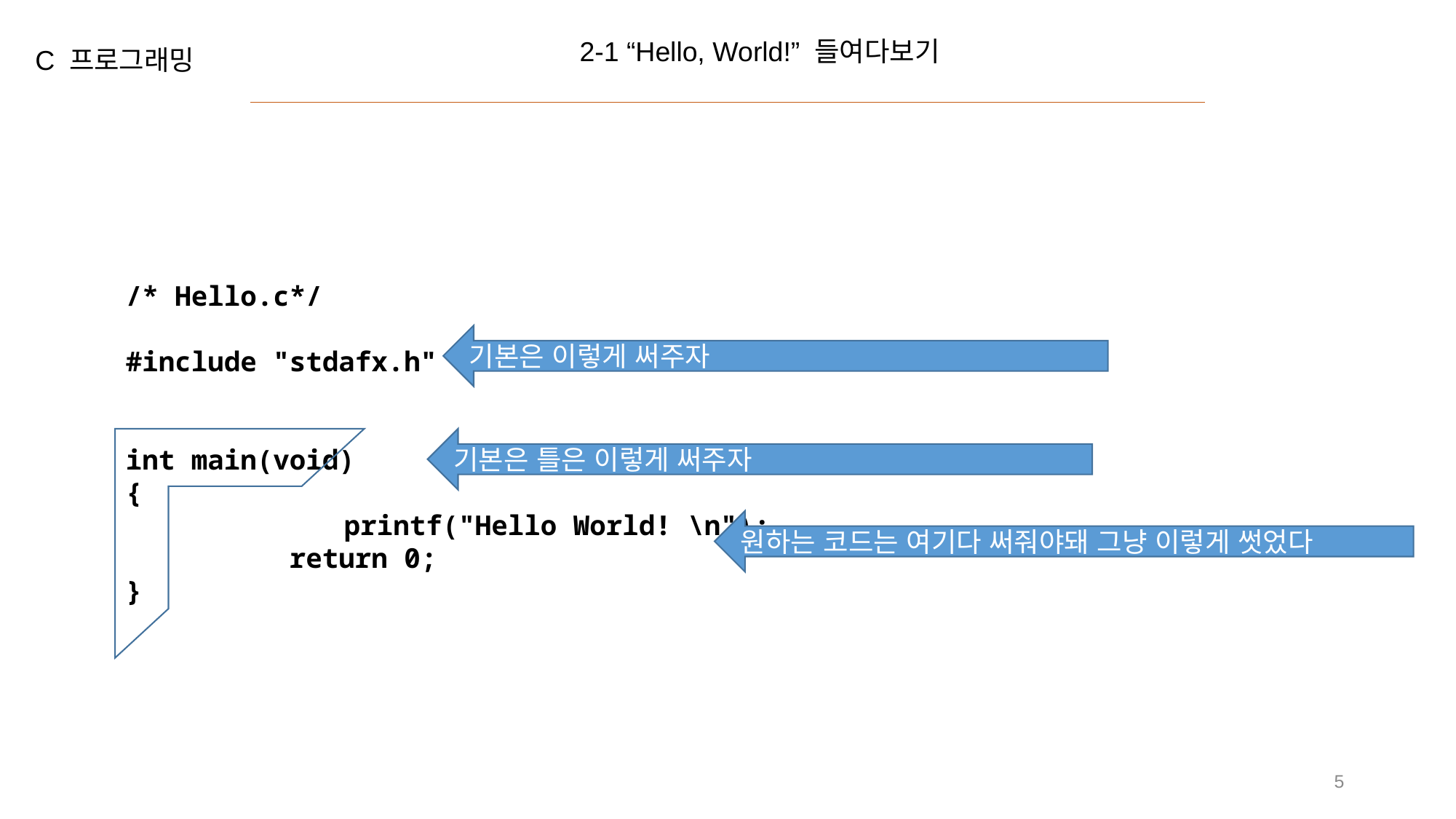

2-1 “Hello, World!” 들여다보기
C 프로그래밍
/* Hello.c*/

#include "stdafx.h"

int main(void)
{
		printf("Hello World! \n");
    	return 0;
}
기본은 이렇게 써주자

기본은 틀은 이렇게 써주자
원하는 코드는 여기다 써줘야돼 그냥 이렇게 썻었다
5